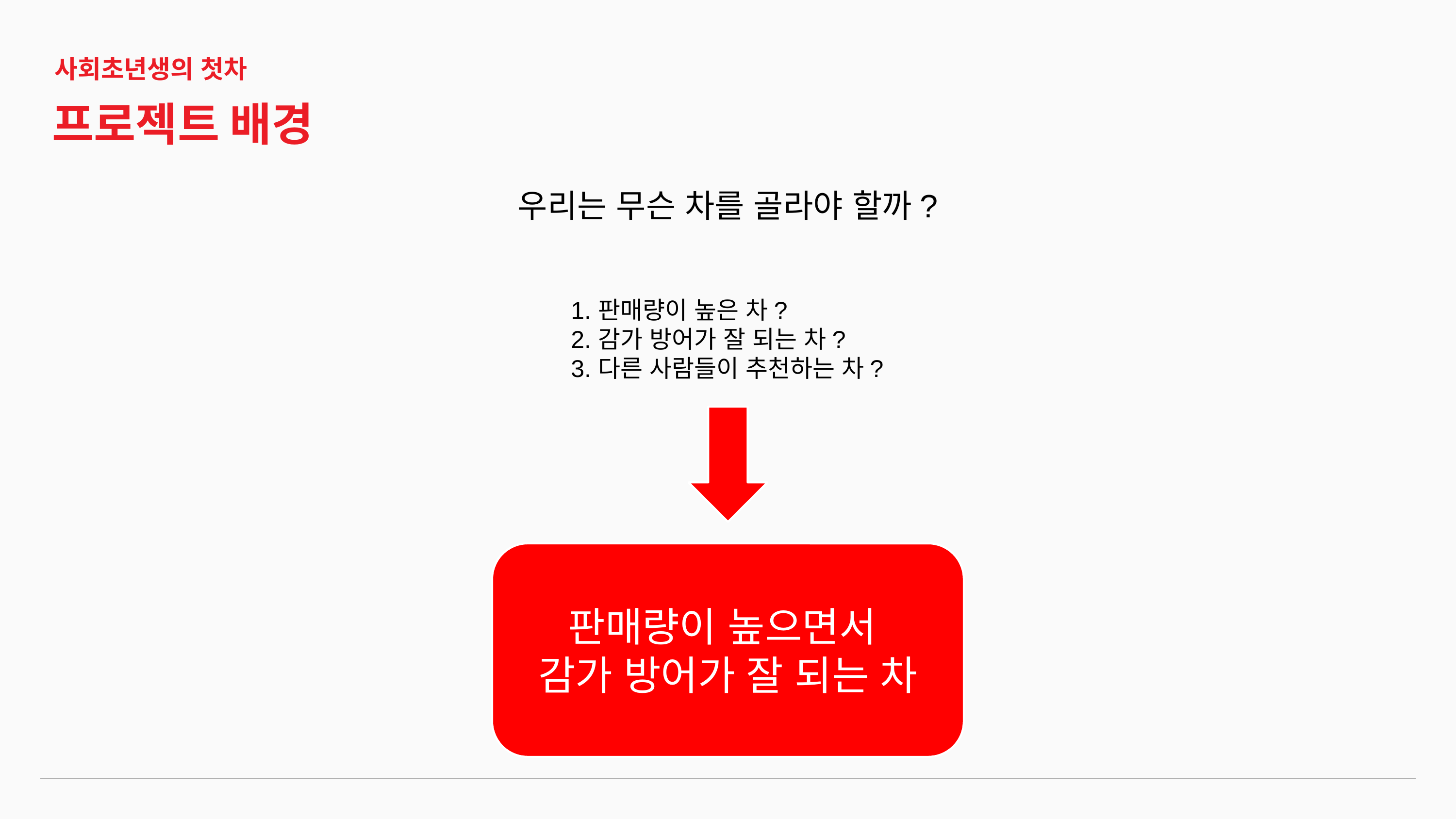

사회초년생의 첫차
프로젝트 배경
우리는 무슨 차를 골라야 할까?
판매량이 높은 차?
감가 방어가 잘 되는 차?
다른 사람들이 추천하는 차?

판매량이 높으면서
감가 방어가 잘 되는 차